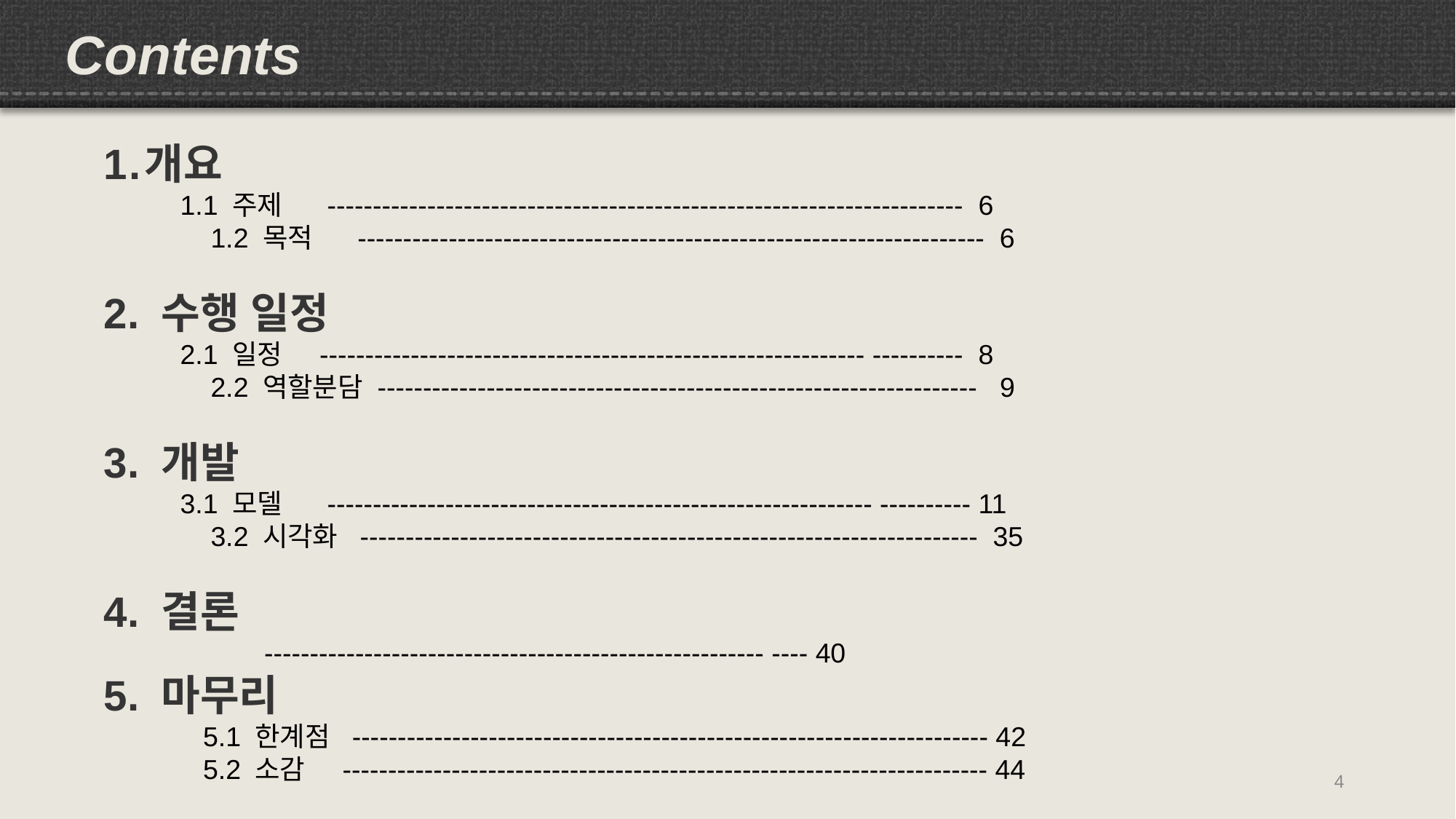

Contents

개요
          1.1 주제     ----------------------------------------------------------------------  6
              1.2 목적     ---------------------------------------------------------------------  6

2. 수행 일정
          2.1 일정    ------------------------------------------------------------ ----------  8
              2.2 역할분담 ------------------------------------------------------------------   9

3. 개발
          3.1 모델     ------------------------------------------------------------ ---------- 11
              3.2 시각화  --------------------------------------------------------------------  35

4. 결론
                     ------------------------------------------------------- ---- 40
5. 마무리
             5.1 한계점  ---------------------------------------------------------------------- 42
             5.2 소감    ----------------------------------------------------------------------- 44
4